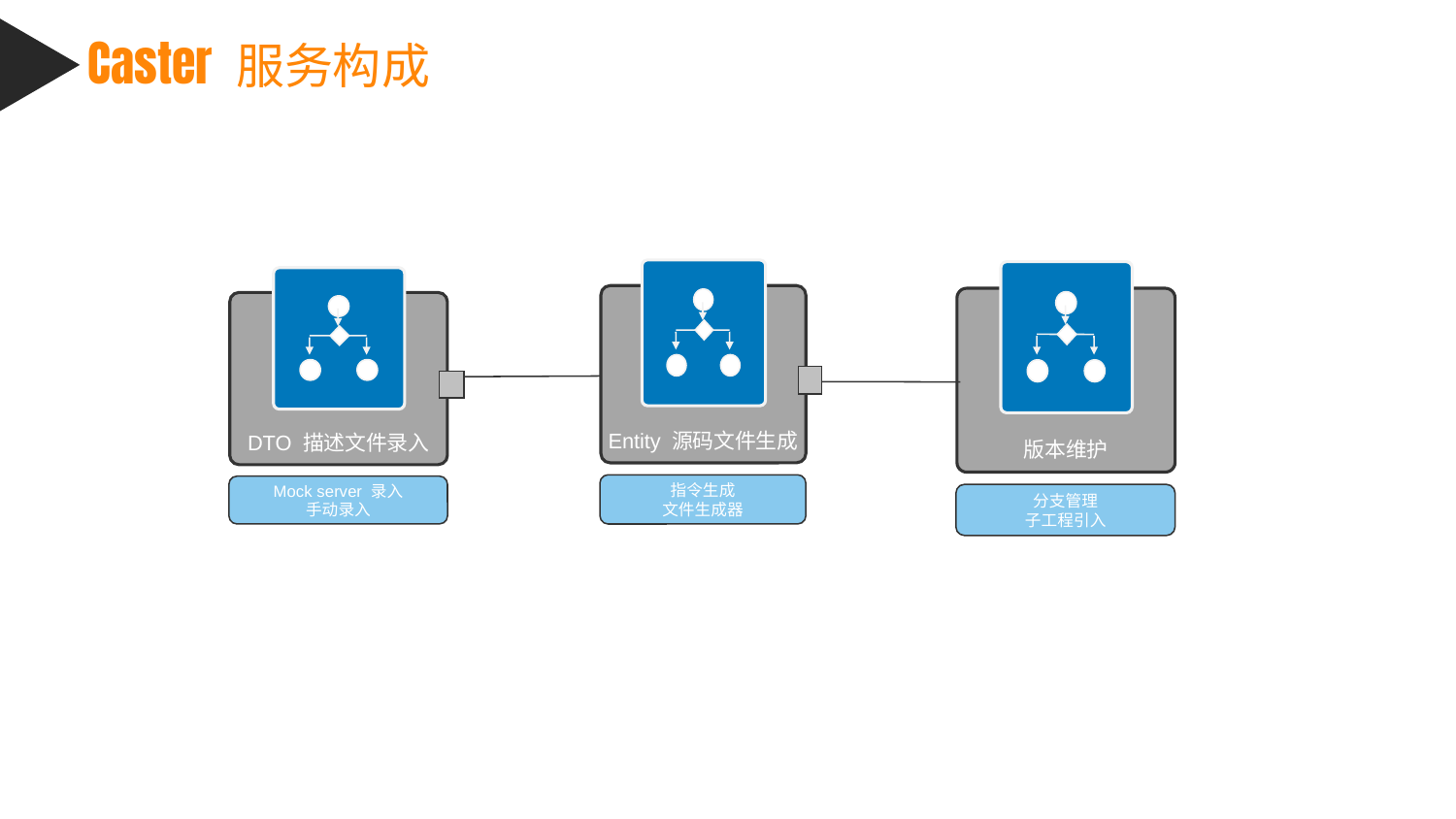

Caster 服务构成

Entity 源码文件生成

指令生成
文件生成器

版本维护

分支管理
子工程引入

DTO 描述文件录入

Mock server 录入
手动录入